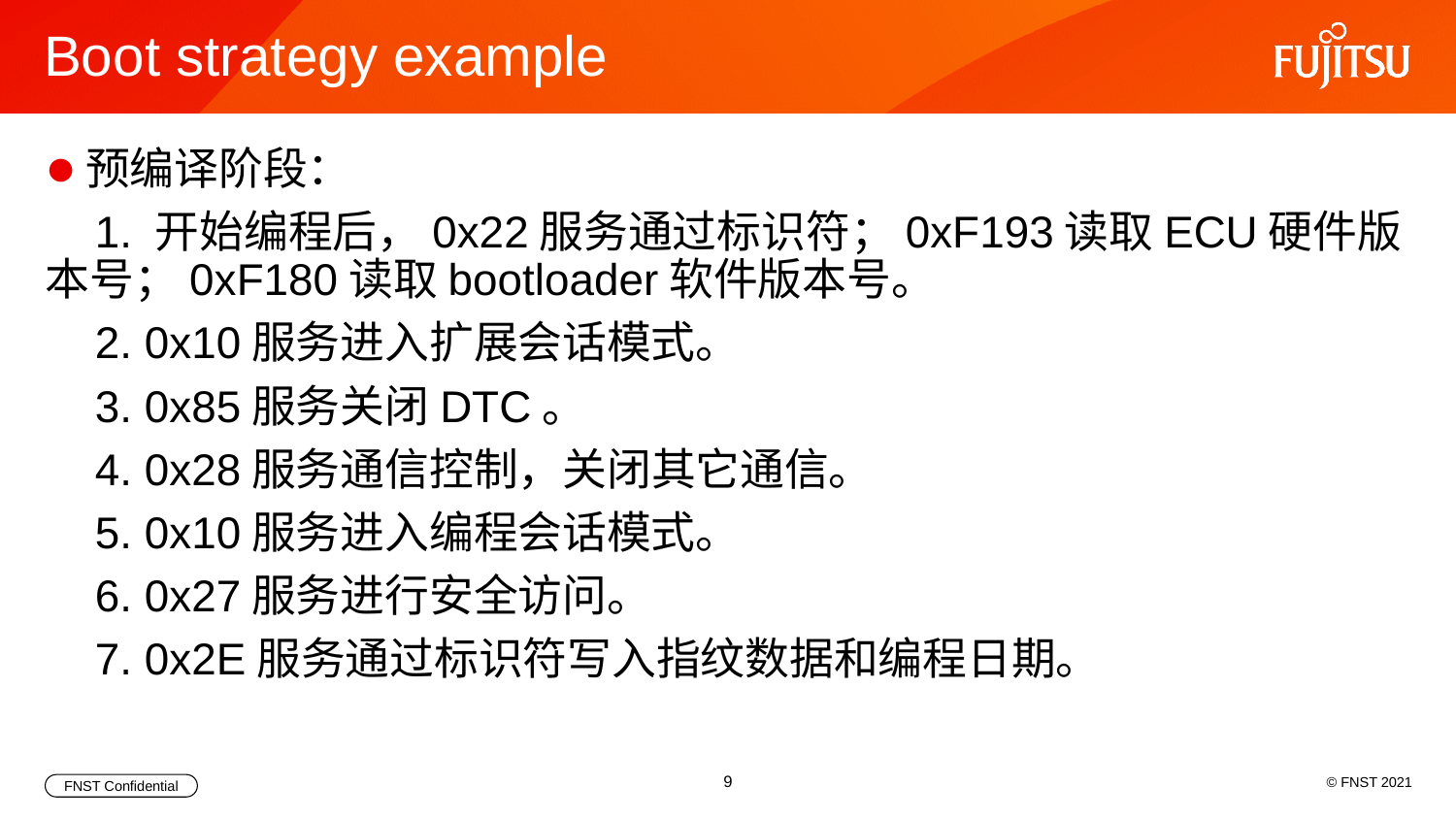

# Boot strategy example
预编译阶段：
    1. 开始编程后，0x22服务通过标识符；0xF193读取ECU硬件版本号；0xF180读取bootloader软件版本号。
    2. 0x10服务进入扩展会话模式。
    3. 0x85服务关闭DTC。
    4. 0x28服务通信控制，关闭其它通信。
    5. 0x10服务进入编程会话模式。
    6. 0x27服务进行安全访问。
    7. 0x2E服务通过标识符写入指纹数据和编程日期。